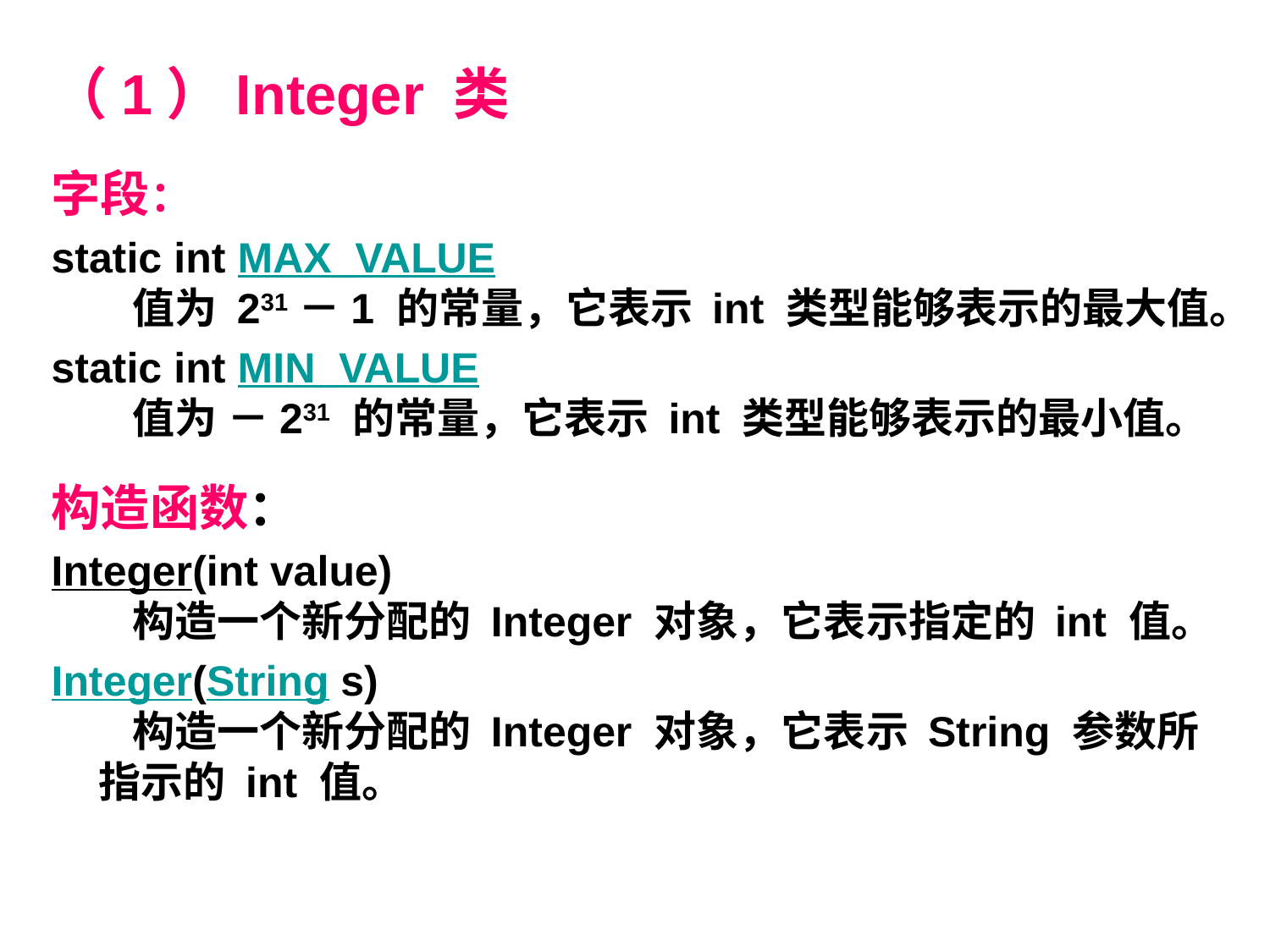

# （1）Integer 类
字段：
static int MAX_VALUE
  值为 231－1 的常量，它表示 int 类型能够表示的最大值。
static int MIN_VALUE
  值为 －231 的常量，它表示 int 类型能够表示的最小值。

构造函数：
Integer(int value)
  构造一个新分配的 Integer 对象，它表示指定的 int 值。
Integer(String s)
  构造一个新分配的 Integer 对象，它表示 String 参数所指示的 int 值。